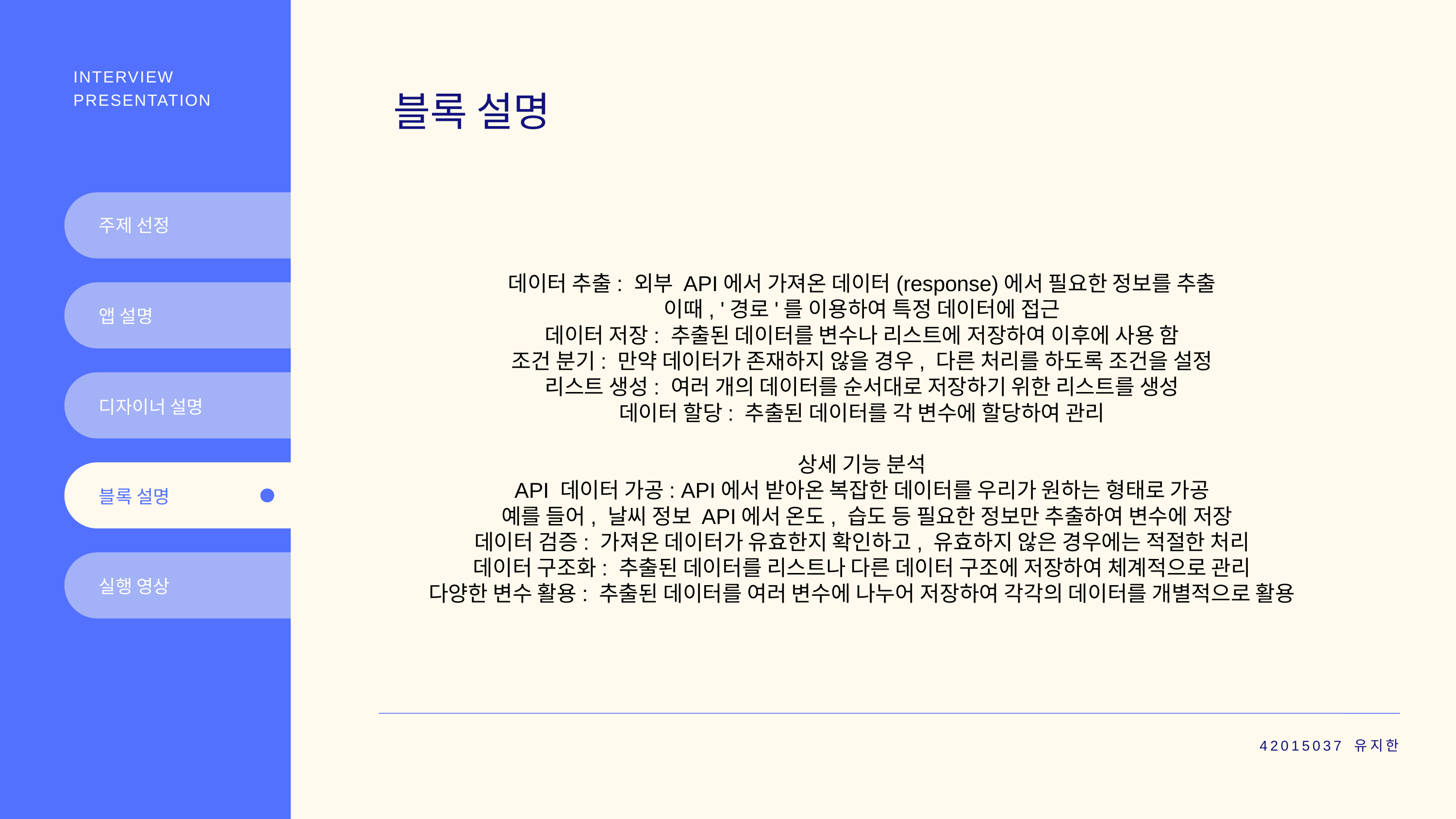

INTERVIEW PRESENTATION
블록 설명

주제 선정
데이터 추출: 외부 API에서 가져온 데이터(response)에서 필요한 정보를 추출
이때, '경로'를 이용하여 특정 데이터에 접근
데이터 저장: 추출된 데이터를 변수나 리스트에 저장하여 이후에 사용 함
조건 분기: 만약 데이터가 존재하지 않을 경우, 다른 처리를 하도록 조건을 설정
리스트 생성: 여러 개의 데이터를 순서대로 저장하기 위한 리스트를 생성
데이터 할당: 추출된 데이터를 각 변수에 할당하여 관리

상세 기능 분석
API 데이터 가공: API에서 받아온 복잡한 데이터를 우리가 원하는 형태로 가공
 예를 들어, 날씨 정보 API에서 온도, 습도 등 필요한 정보만 추출하여 변수에 저장
데이터 검증: 가져온 데이터가 유효한지 확인하고, 유효하지 않은 경우에는 적절한 처리
데이터 구조화: 추출된 데이터를 리스트나 다른 데이터 구조에 저장하여 체계적으로 관리
다양한 변수 활용: 추출된 데이터를 여러 변수에 나누어 저장하여 각각의 데이터를 개별적으로 활용

앱 설명

디자이너 설명

블록 설명

실행 영상

42015037 유지한